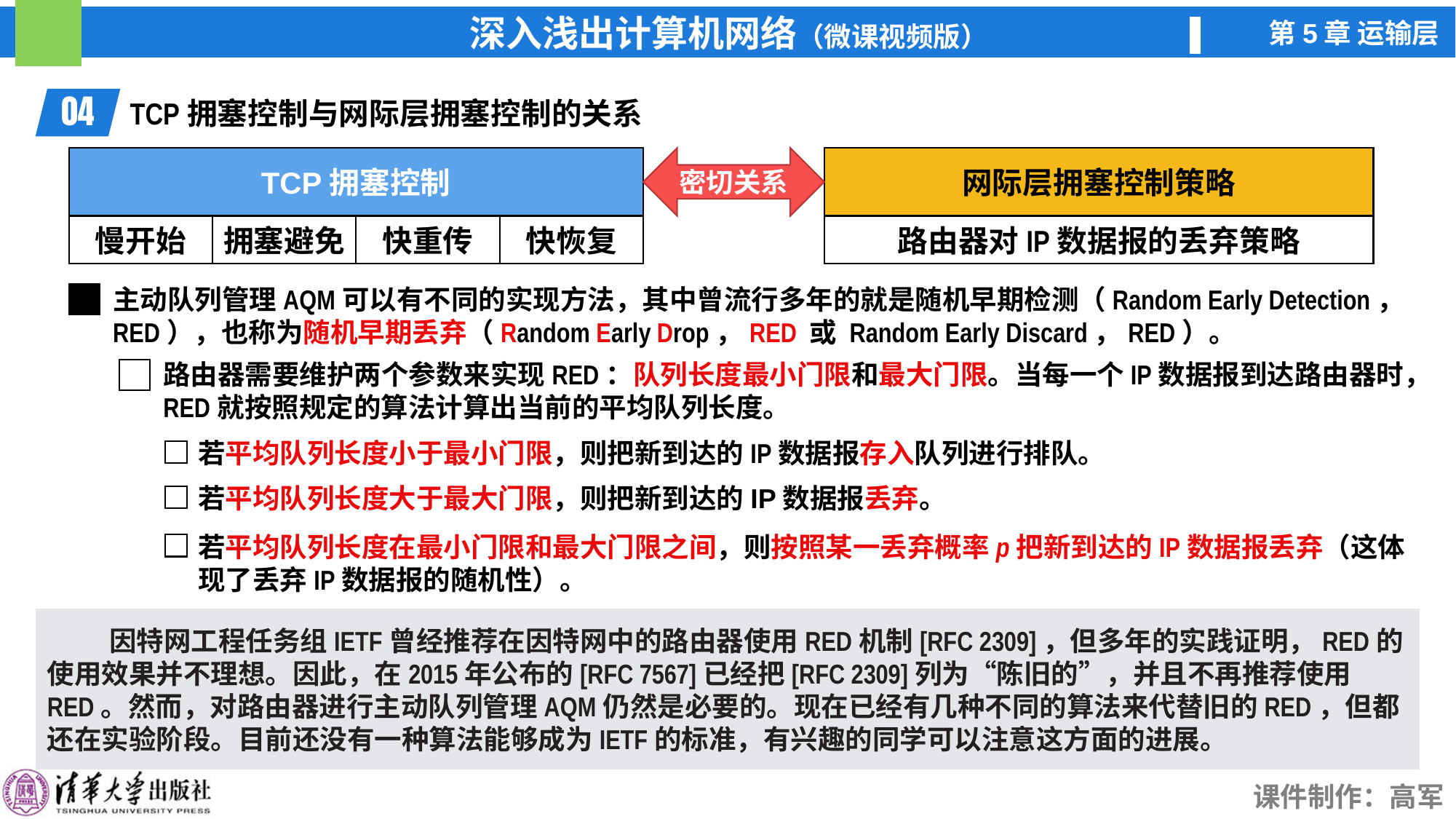

04
TCP拥塞控制与网际层拥塞控制的关系
密切关系
TCP拥塞控制
网际层拥塞控制策略
慢开始
拥塞避免
快重传
快恢复
路由器对IP数据报的丢弃策略
主动队列管理AQM可以有不同的实现方法，其中曾流行多年的就是随机早期检测（Random Early Detection，RED），也称为随机早期丢弃（Random Early Drop，RED 或 Random Early Discard，RED）。

路由器需要维护两个参数来实现RED：队列长度最小门限和最大门限。当每一个IP数据报到达路由器时，RED就按照规定的算法计算出当前的平均队列长度。

若平均队列长度小于最小门限，则把新到达的IP数据报存入队列进行排队。

若平均队列长度大于最大门限，则把新到达的IP数据报丢弃。

若平均队列长度在最小门限和最大门限之间，则按照某一丢弃概率p把新到达的IP数据报丢弃（这体现了丢弃IP数据报的随机性）。

         因特网工程任务组IETF曾经推荐在因特网中的路由器使用RED机制[RFC 2309]，但多年的实践证明，RED的使用效果并不理想。因此，在2015年公布的[RFC 7567]已经把[RFC 2309]列为“陈旧的”，并且不再推荐使用RED。然而，对路由器进行主动队列管理AQM仍然是必要的。现在已经有几种不同的算法来代替旧的RED，但都还在实验阶段。目前还没有一种算法能够成为IETF的标准，有兴趣的同学可以注意这方面的进展。